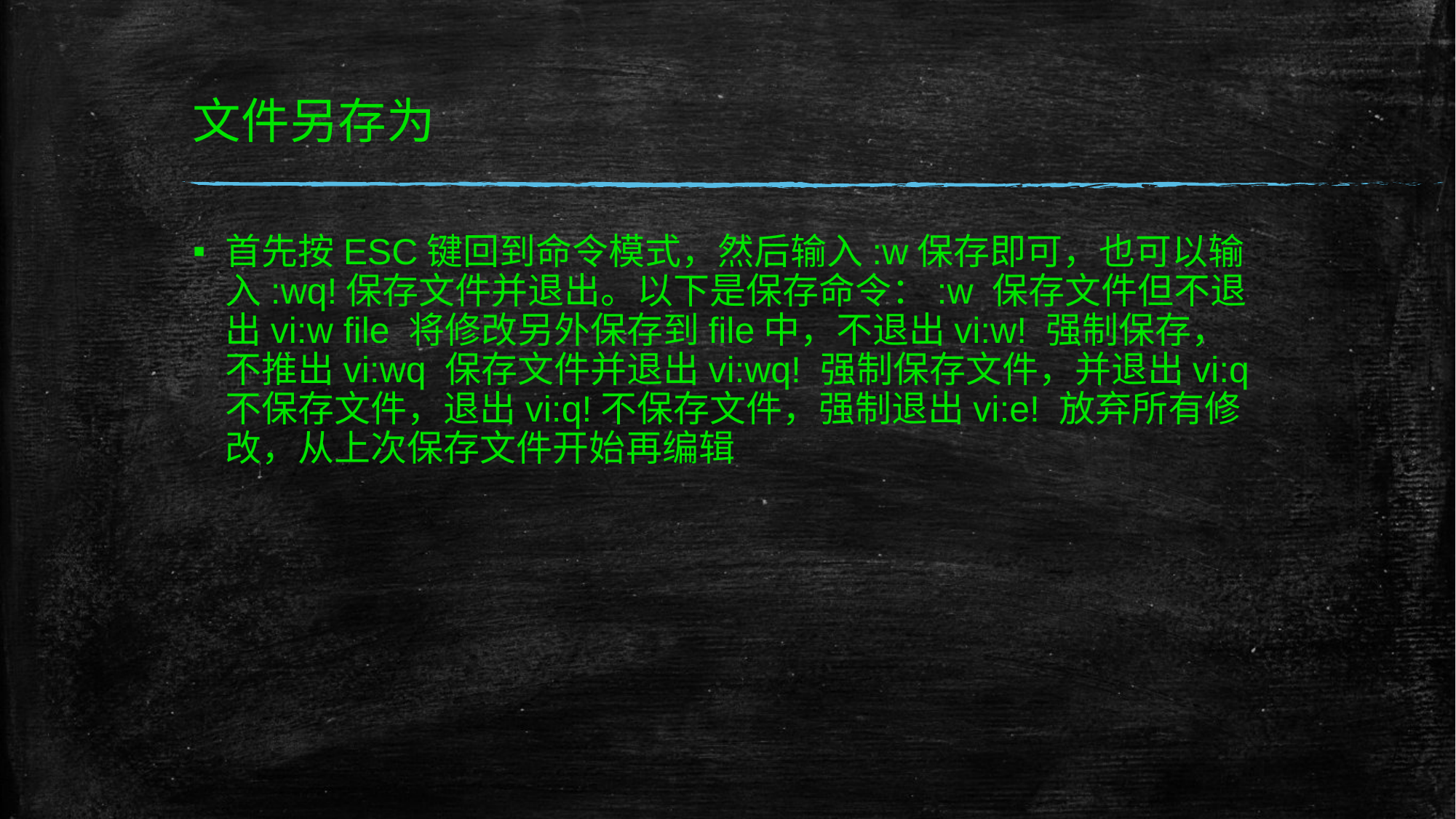

# 文件另存为
首先按ESC键回到命令模式，然后输入:w保存即可，也可以输入:wq!保存文件并退出。以下是保存命令：:w 保存文件但不退出vi:w file 将修改另外保存到file中，不退出vi:w! 强制保存，不推出vi:wq 保存文件并退出vi:wq! 强制保存文件，并退出vi:q 不保存文件，退出vi:q!不保存文件，强制退出vi:e! 放弃所有修改，从上次保存文件开始再编辑